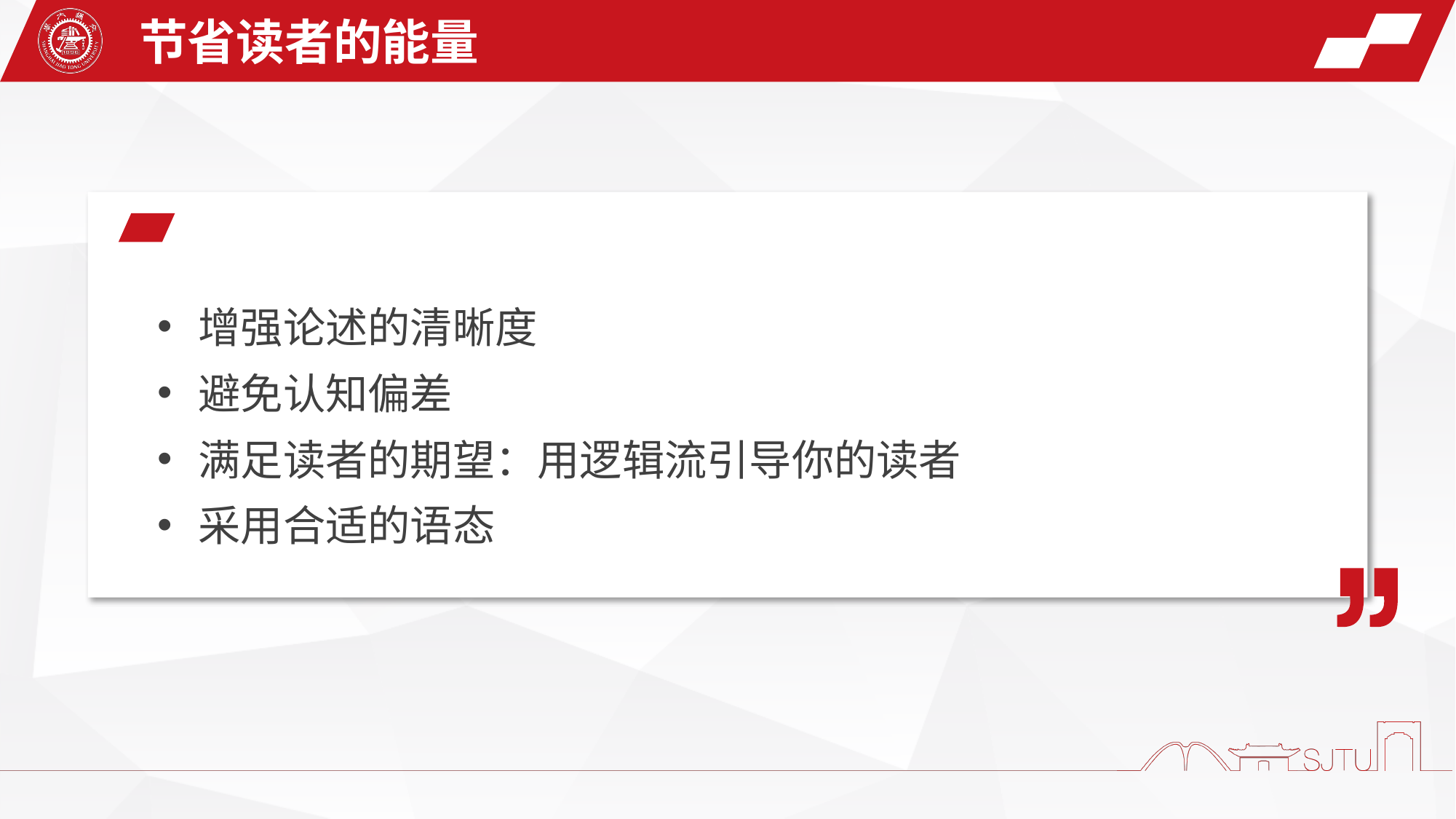

节省读者的能量

增强论述的清晰度
避免认知偏差
满足读者的期望：用逻辑流引导你的读者
采用合适的语态